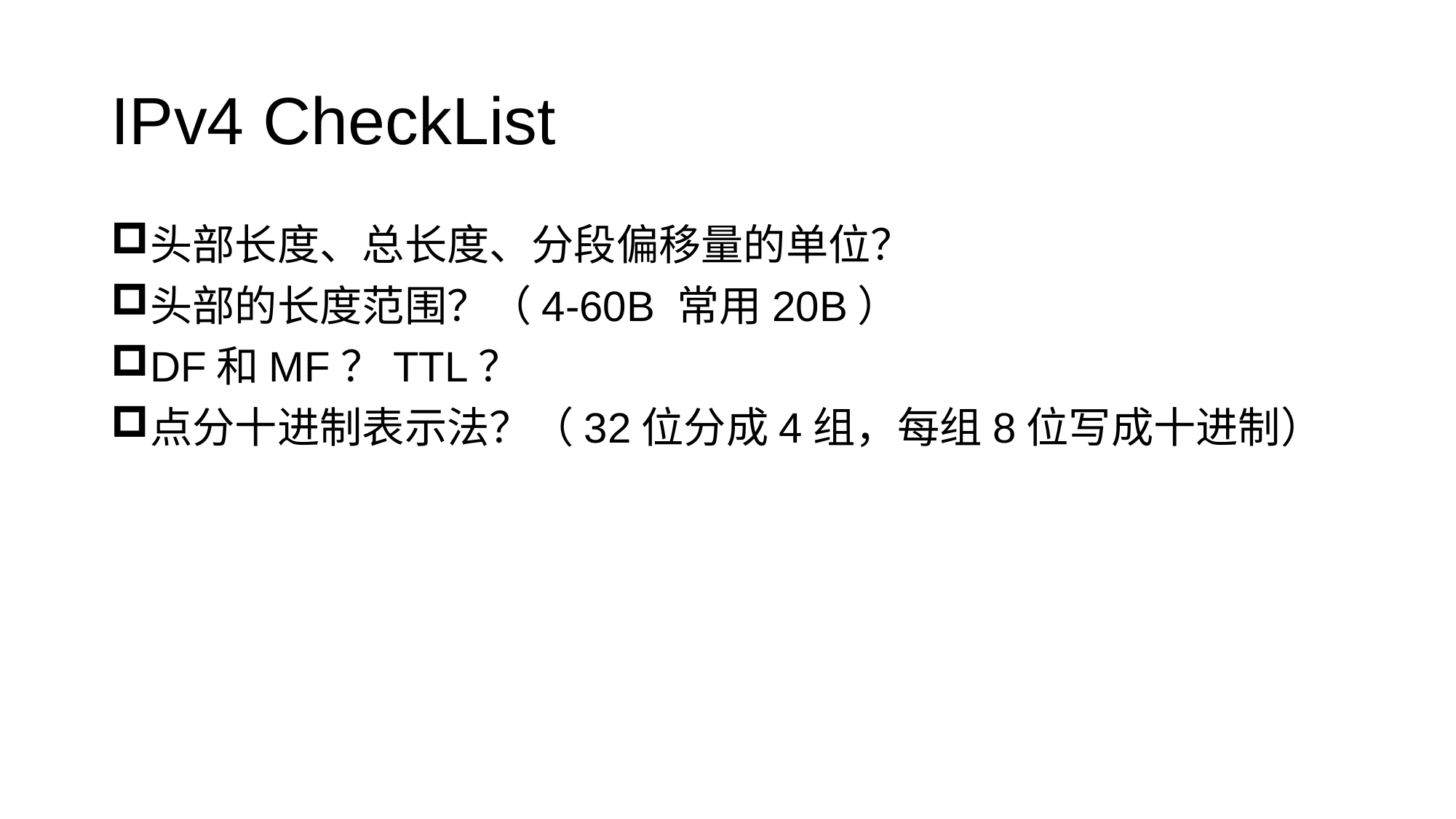

# IPv4 CheckList
头部长度、总长度、分段偏移量的单位？
头部的长度范围？（4-60B 常用20B）
DF和MF？TTL？
点分十进制表示法？（32位分成4组，每组8位写成十进制）